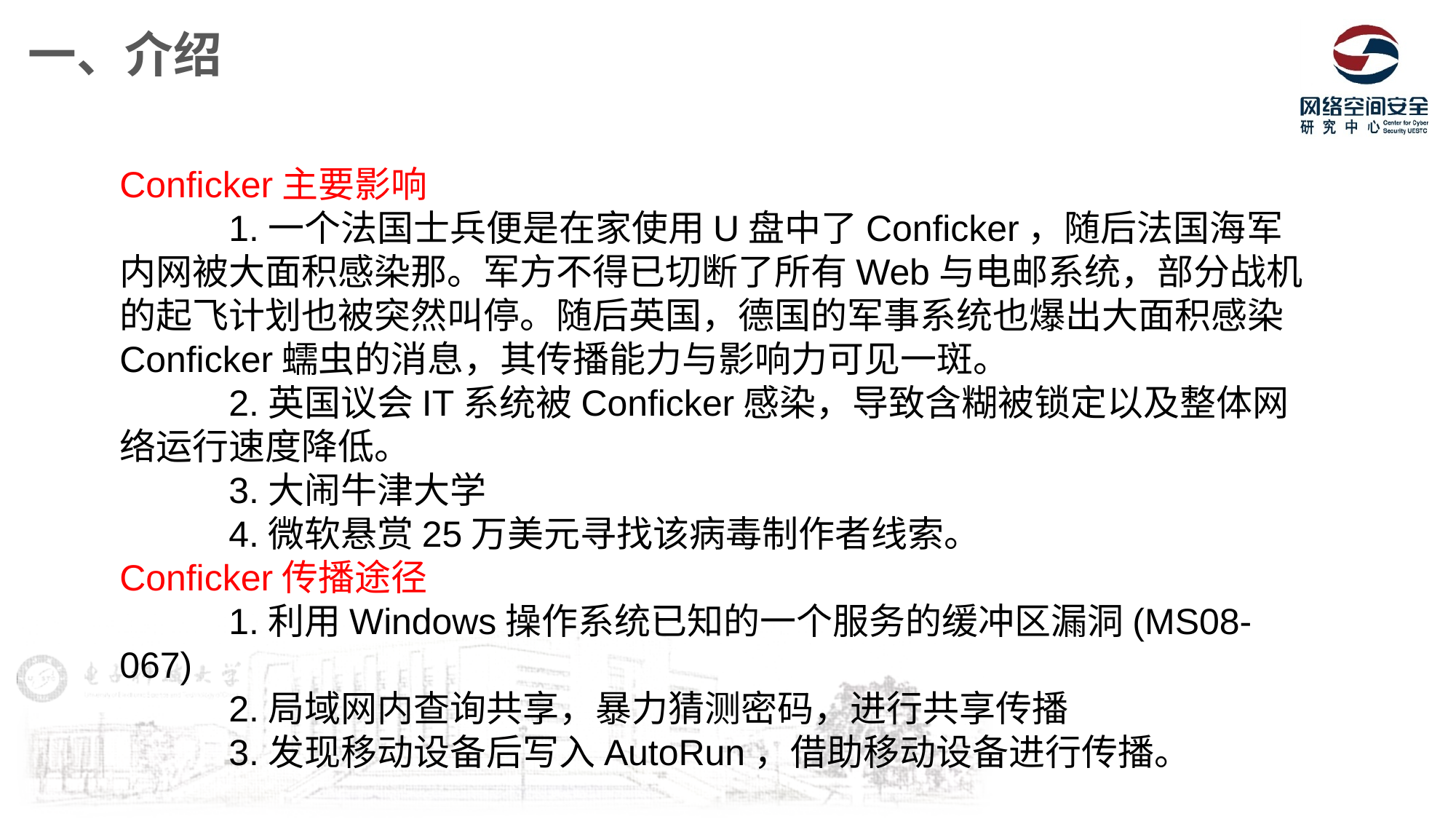

一、介绍
Conficker主要影响
	1.一个法国士兵便是在家使用U盘中了Conficker，随后法国海军内网被大面积感染那。军方不得已切断了所有Web与电邮系统，部分战机的起飞计划也被突然叫停。随后英国，德国的军事系统也爆出大面积感染Conficker蠕虫的消息，其传播能力与影响力可见一斑。
	2.英国议会IT系统被Conficker感染，导致含糊被锁定以及整体网络运行速度降低。
	3.大闹牛津大学
	4.微软悬赏25万美元寻找该病毒制作者线索。
Conficker传播途径
	1.利用Windows操作系统已知的一个服务的缓冲区漏洞(MS08-067)
	2.局域网内查询共享，暴力猜测密码，进行共享传播
	3.发现移动设备后写入AutoRun，借助移动设备进行传播。